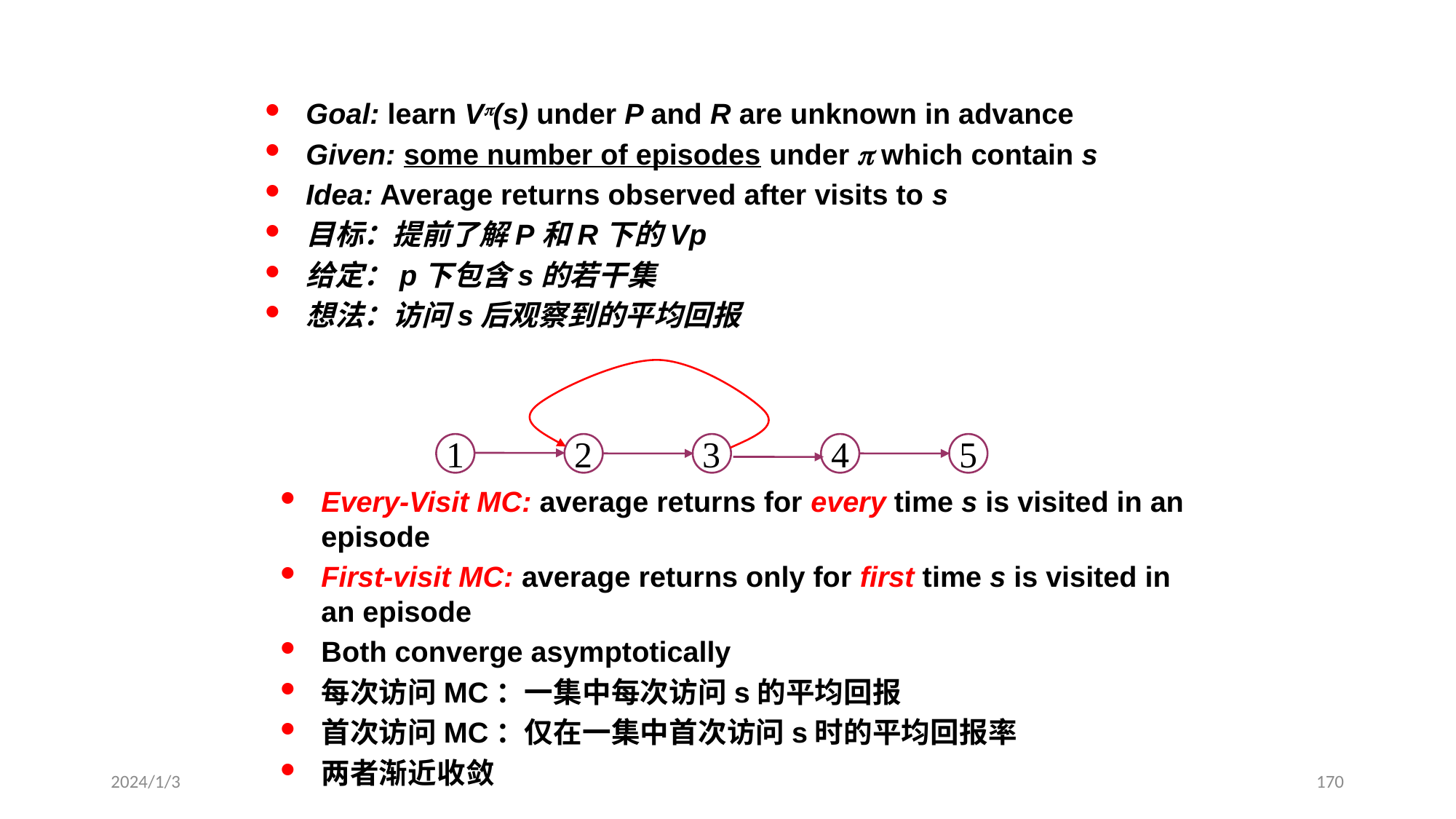

# 蒙特卡罗方法 Monte Carlo
Goal: learn Vπ(s) under P and R are unknown in advance
Given: some number of episodes under π which contain s
Idea: Average returns observed after visits to s
目标：提前了解P和R下的Vp
给定：p下包含s的若干集
想法：访问s后观察到的平均回报

1
2
3
4
5

Every-Visit MC: average returns for every time s is visited in an episode
First-visit MC: average returns only for first time s is visited in an episode
Both converge asymptotically
每次访问MC：一集中每次访问s的平均回报
首次访问MC：仅在一集中首次访问s时的平均回报率
两者渐近收敛
2024/1/3
170